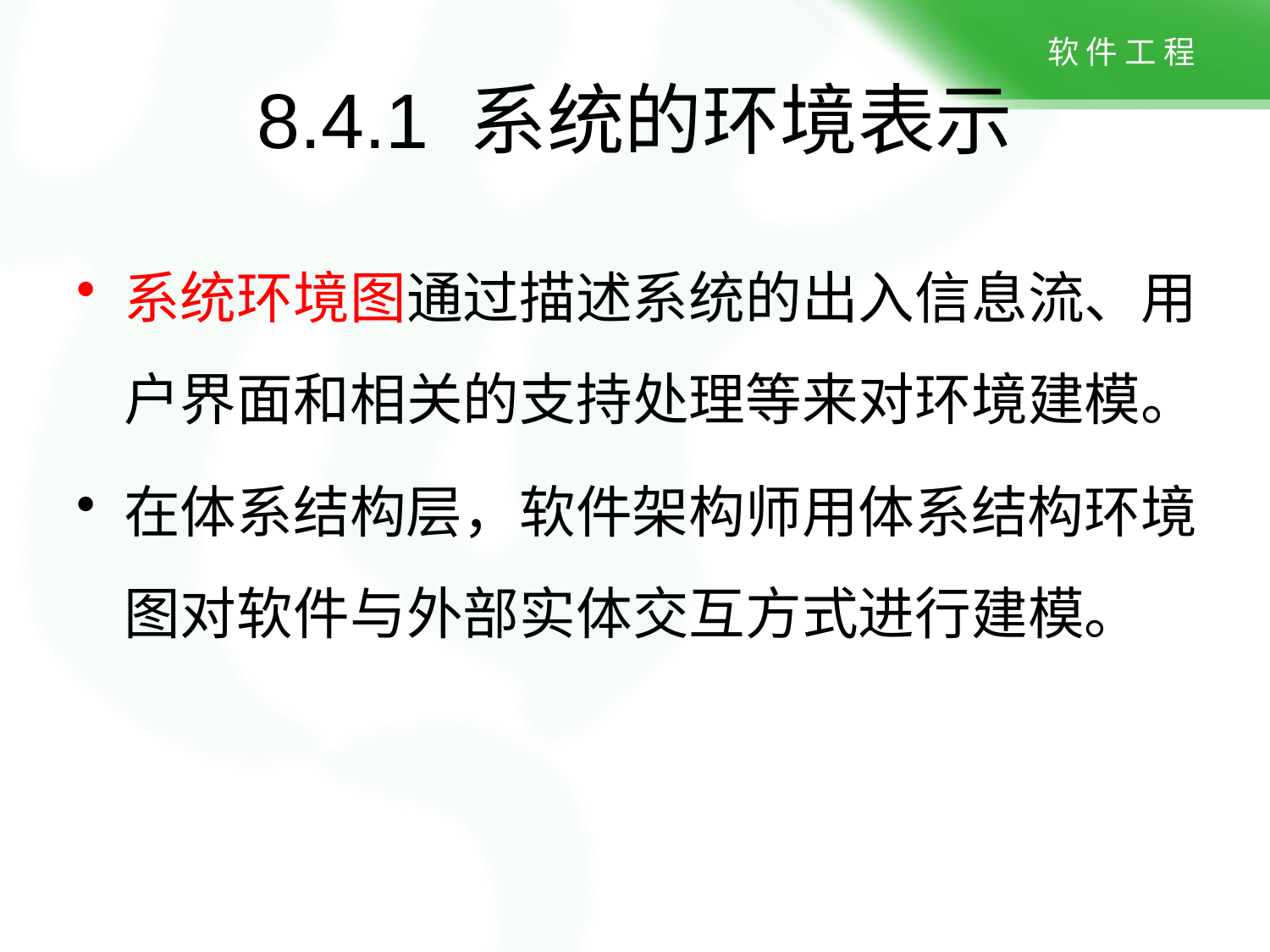

8.4.1 系统的环境表示
系统环境图通过描述系统的出入信息流、用户界面和相关的支持处理等来对环境建模。
在体系结构层，软件架构师用体系结构环境图对软件与外部实体交互方式进行建模。